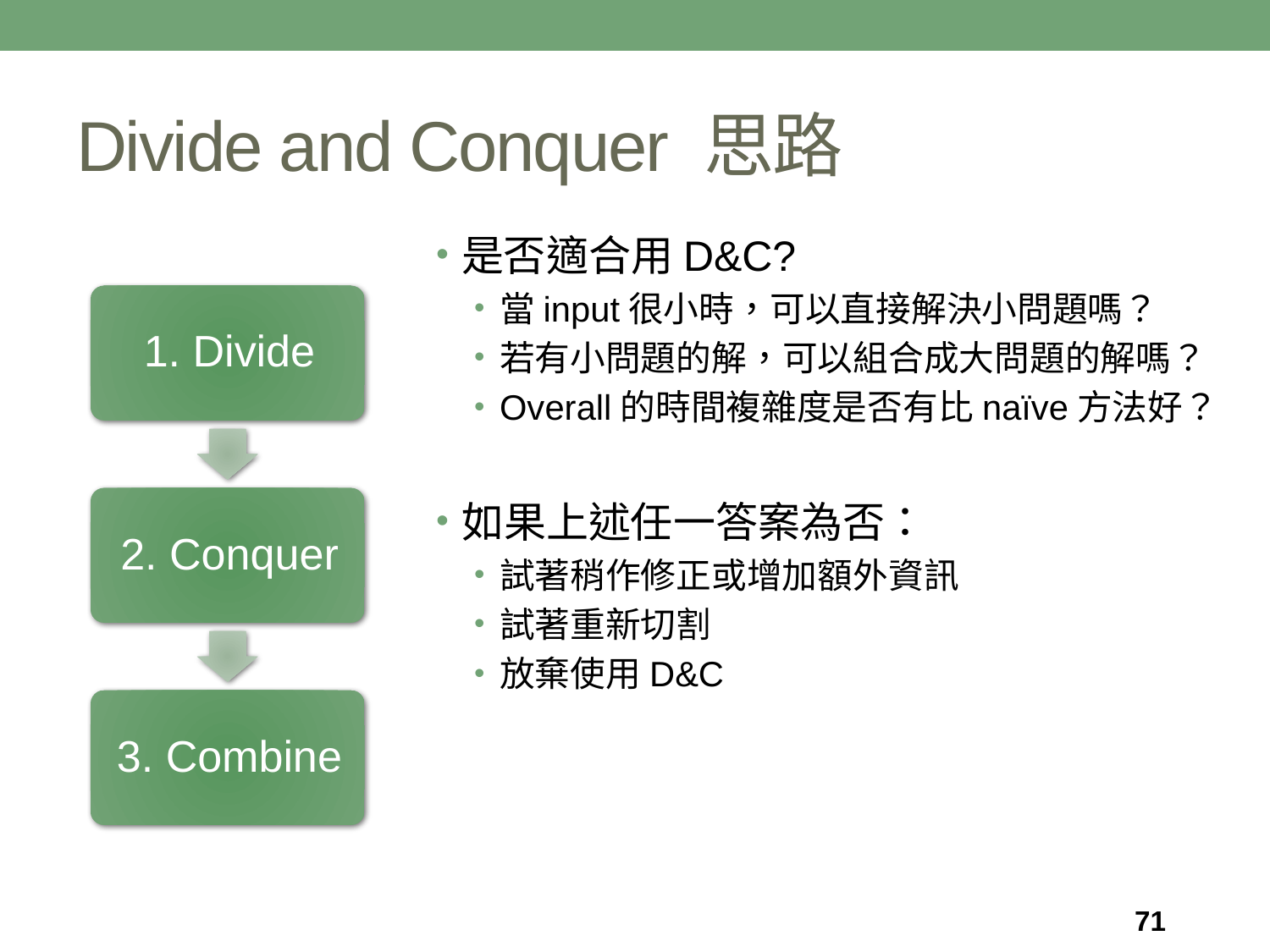

# Divide and Conquer 思路
是否適合用D&C?
當input很小時，可以直接解決小問題嗎？
若有小問題的解，可以組合成大問題的解嗎？
Overall的時間複雜度是否有比naïve方法好？

如果上述任一答案為否：
試著稍作修正或增加額外資訊
試著重新切割
放棄使用D&C

1. Divide

2. Conquer

3. Combine
71